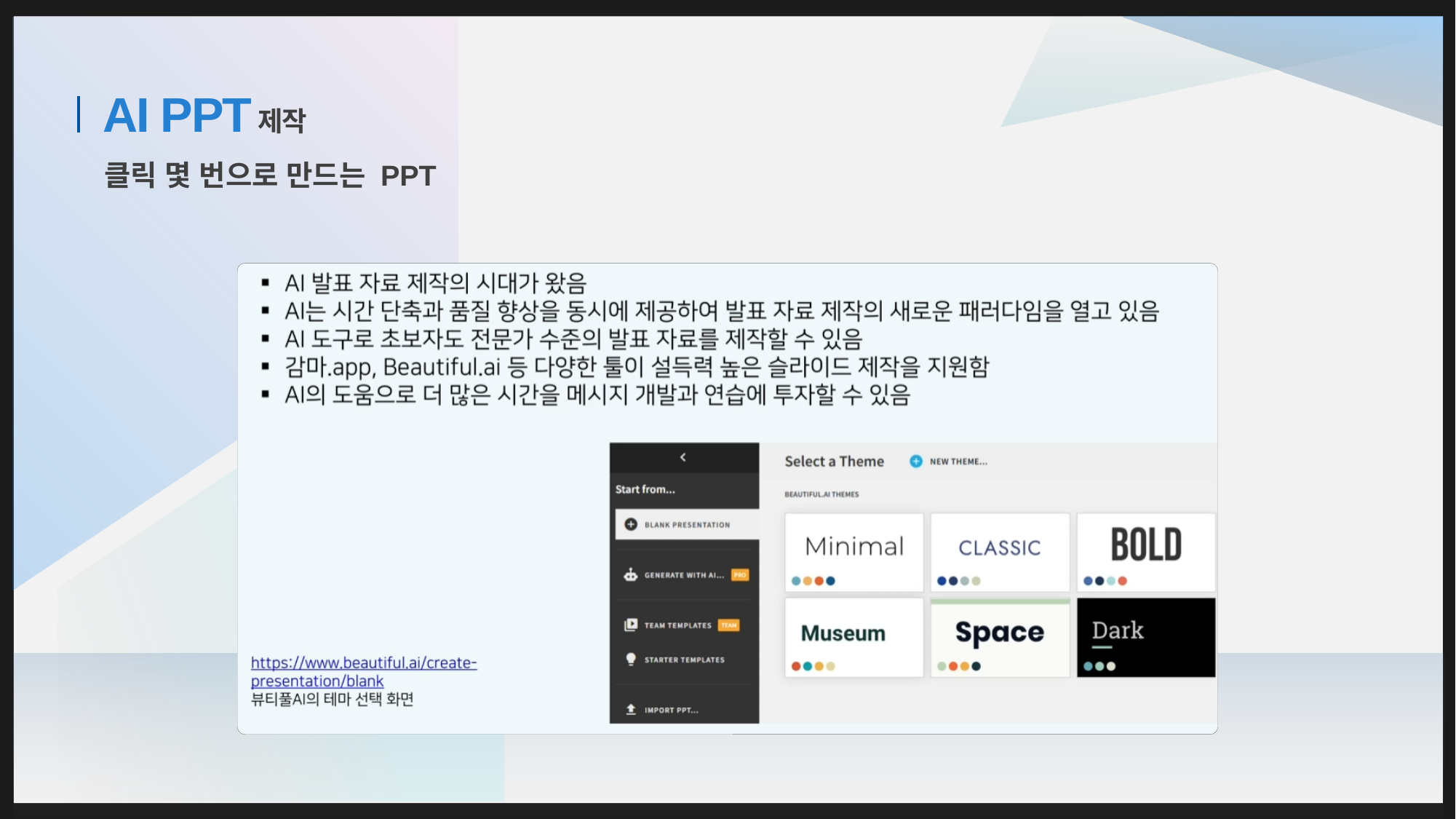

제작
# AI PPT
클릭 몇 번으로 만드는 PPT